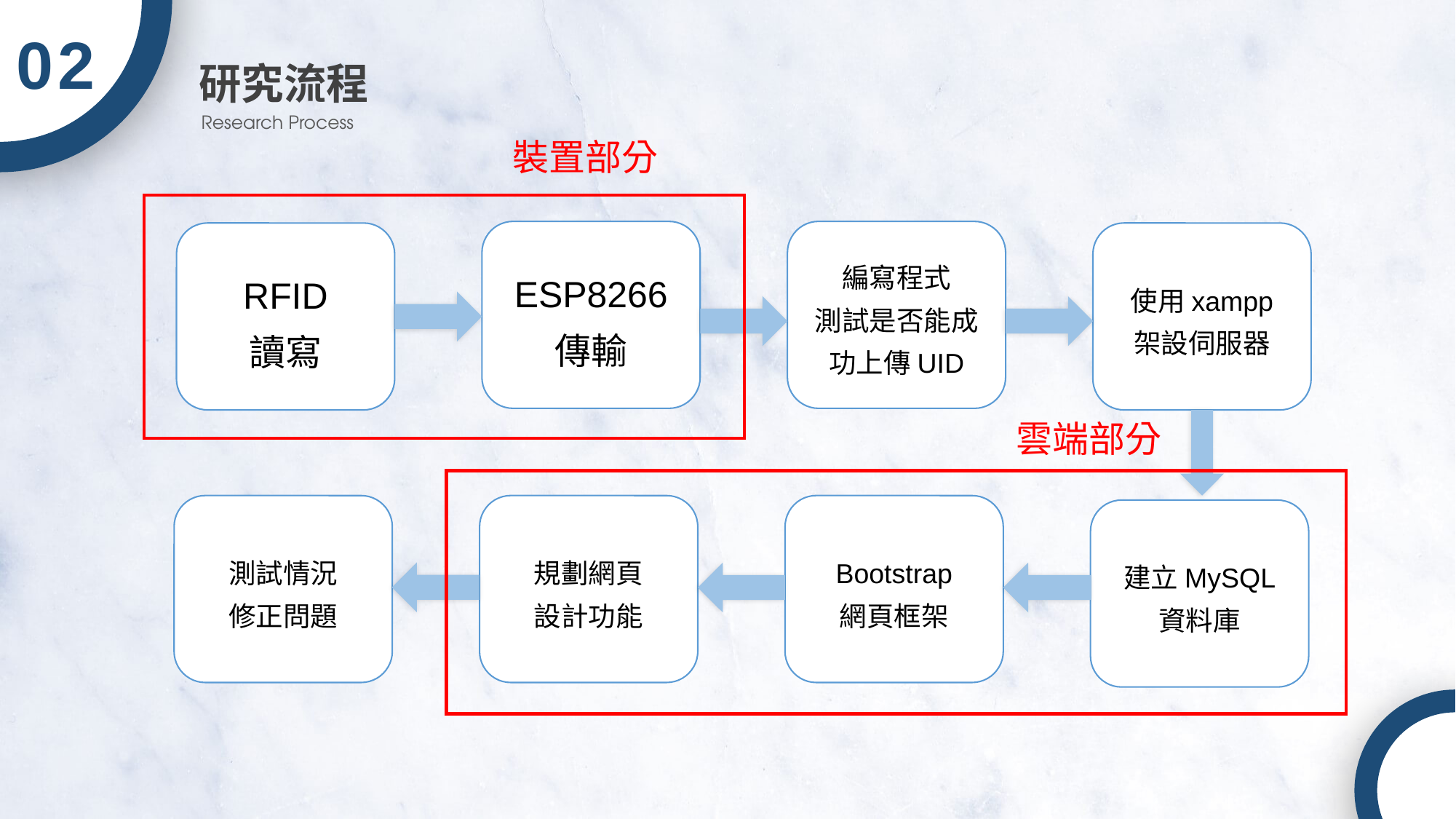

02
研究流程
Research Process
裝置部分

ESP8266
傳輸
編寫程式
測試是否能成功上傳UID
RFID
讀寫
使用xampp
架設伺服器

測試情況
修正問題
規劃網頁
設計功能
Bootstrap
網頁框架
建立MySQL
資料庫

雲端部分